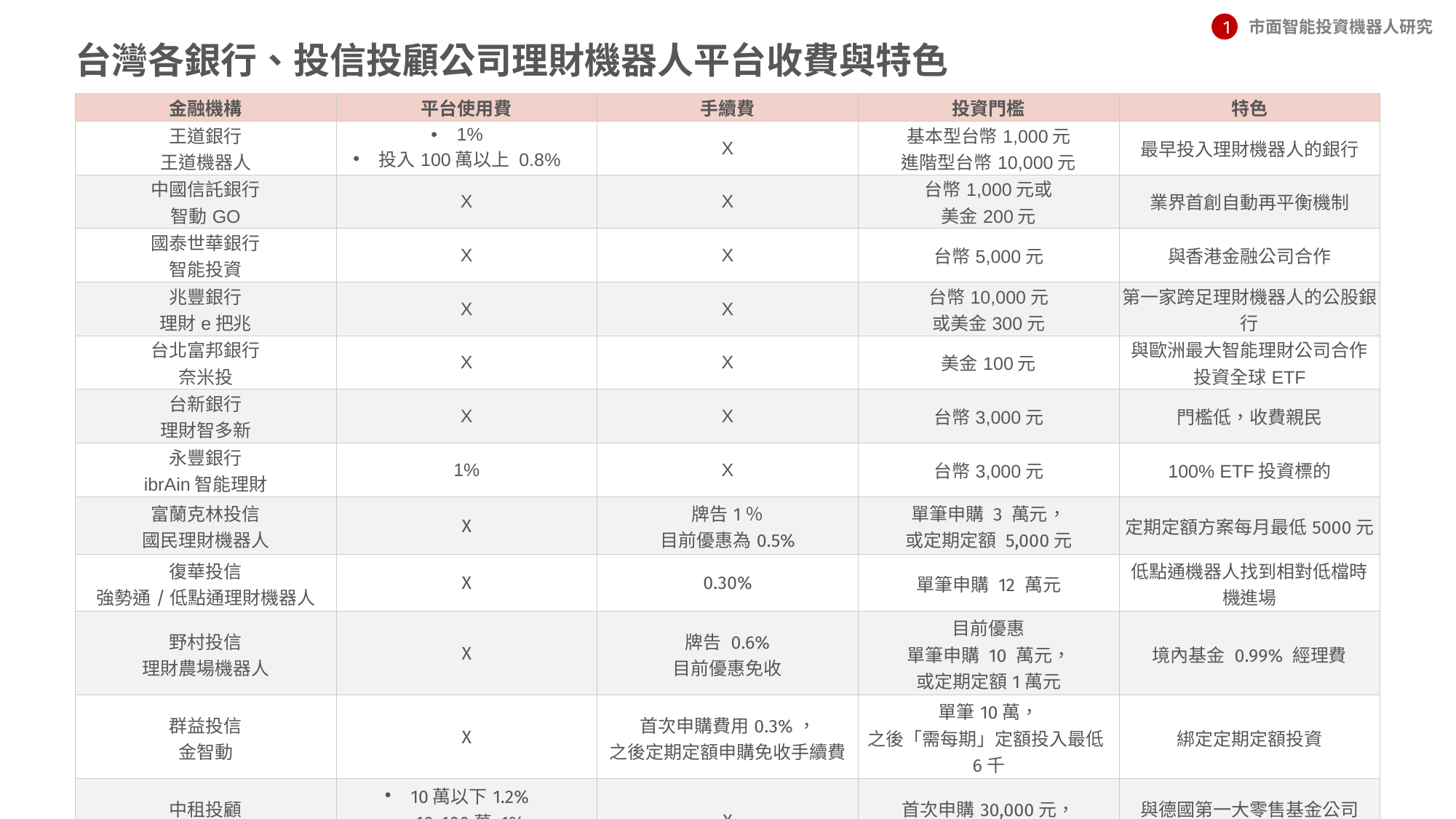

市面智能投資機器人研究
1
# 台灣各銀行、投信投顧公司理財機器人平台收費與特色
| 金融機構 | 平台使用費 | 手續費 | 投資門檻 | 特色 |
| --- | --- | --- | --- | --- |
| 王道銀行 王道機器人 | 1% 投入100萬以上 0.8% | X | 基本型台幣1,000元 進階型台幣10,000元 | 最早投入理財機器人的銀行 |
| 中國信託銀行 智動GO | X | X | 台幣1,000元或 美金200元 | 業界首創自動再平衡機制 |
| 國泰世華銀行 智能投資 | X | X | 台幣5,000元 | 與香港金融公司合作 |
| 兆豐銀行 理財e把兆 | X | X | 台幣10,000元 或美金300元 | 第一家跨足理財機器人的公股銀行 |
| 台北富邦銀行 奈米投 | X | X | 美金100元 | 與歐洲最大智能理財公司合作 投資全球ETF |
| 台新銀行 理財智多新 | X | X | 台幣3,000元 | 門檻低，收費親民 |
| 永豐銀行 ibrAin智能理財 | 1% | X | 台幣3,000元 | 100% ETF投資標的 |
| 富蘭克林投信 國民理財機器人 | X | 牌告1％ 目前優惠為0.5% | 單筆申購 3 萬元， 或定期定額 5,000元 | 定期定額方案每月最低5000元 |
| 復華投信 強勢通/低點通理財機器人 | X | 0.30% | 單筆申購 12 萬元 | 低點通機器人找到相對低檔時機進場 |
| 野村投信 理財農場機器人 | X | 牌告 0.6% 目前優惠免收 | 目前優惠 單筆申購 10 萬元， 或定期定額1萬元 | 境內基金 0.99% 經理費 |
| 群益投信 金智動 | X | 首次申購費用0.3%， 之後定期定額申購免收手續費 | 單筆10萬， 之後「需每期」定額投入最低6千 | 綁定定期定額投資 |
| 中租投顧 WISEGO理財機器人 | 10萬以下1.2% 10~100萬:1% 100萬以上:0.8% | X | 首次申購30,000元， 增額級距為1,000元。 | 與德國第一大零售基金公司「德意志資產管理」技術合作 |
| 鉅亨投顧 阿發總管 | 牌告0.15% 目前免收 | 牌告 1.2% 目前免收 (至2021/1/1~2021/6/30) | 首次申購50,000元， 增額級距為1元。 | 有著以配息為目標的投資組合 |